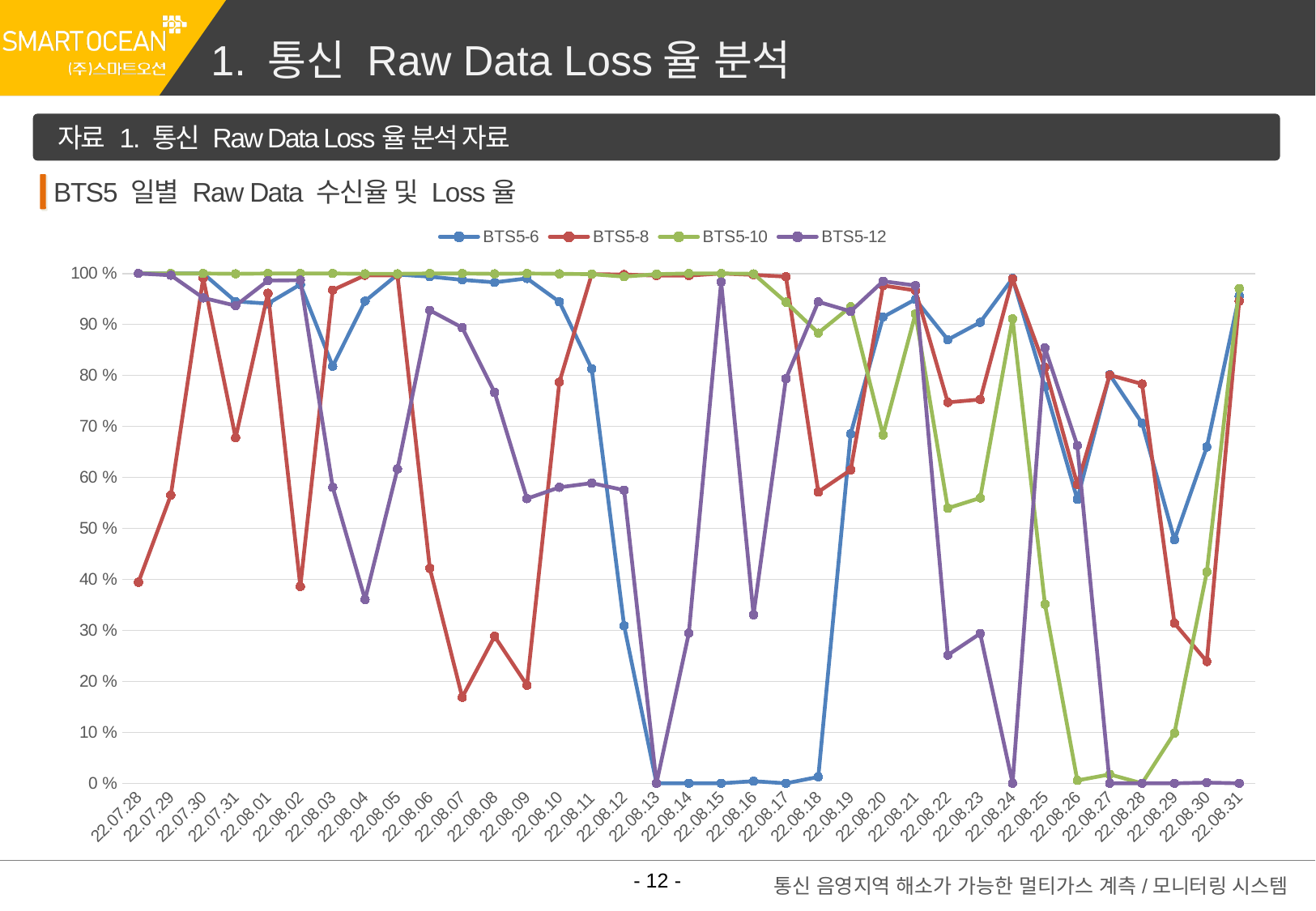

1. 통신 Raw Data Loss율 분석
자료 1. 통신 Raw Data Loss율 분석 자료
BTS5 일별 Raw Data 수신율 및 Loss율

### Chart

| Category | BTS5-6 | BTS5-8 | BTS5-10 | BTS5-12 |
|---|---|---|---|---|
| 22.07.28 | 100.0 | 39.44444444444444 | 100.0 | 100.0 |
| 22.07.29 | 100.0 | 56.52777777777778 | 100.0 | 99.65277777777777 |
| 22.07.30 | 100.0 | 99.09722222222221 | 100.0 | 95.20833333333333 |
| 22.07.31 | 94.51388888888889 | 67.77777777777777 | 99.93055555555556 | 93.68055555555556 |
| 22.08.01 | 94.09722222222221 | 96.11111111111111 | 100.0 | 98.61111111111111 |
| 22.08.02 | 97.84722222222221 | 38.61111111111111 | 100.0 | 98.68055555555556 |
| 22.08.03 | 81.80555555555556 | 96.73611111111111 | 100.0 | 58.05555555555556 |
| 22.08.04 | 94.58333333333333 | 99.65277777777777 | 99.93055555555556 | 36.041666666666664 |
| 22.08.05 | 99.79166666666666 | 99.65277777777777 | 99.93055555555556 | 61.666666666666664 |
| 22.08.06 | 99.375 | 42.15277777777778 | 100.0 | 92.77777777777777 |
| 22.08.07 | 98.75 | 16.875 | 100.0 | 89.375 |
| 22.08.08 | 98.26388888888889 | 28.819444444444443 | 99.93055555555556 | 76.66666666666667 |
| 22.08.09 | 99.02777777777777 | 19.23611111111111 | 100.0 | 55.83333333333333 |
| 22.08.10 | 94.44444444444444 | 78.68055555555556 | 99.93055555555556 | 58.05555555555556 |
| 22.08.11 | 81.31944444444444 | 99.86111111111111 | 99.86111111111111 | 58.888888888888886 |
| 22.08.12 | 30.90277777777778 | 99.79166666666666 | 99.375 | 57.5 |
| 22.08.13 | 0.0 | 99.58333333333333 | 99.86111111111111 | 0.0 |
| 22.08.14 | 0.0 | 99.58333333333333 | 100.0 | 29.444444444444443 |
| 22.08.15 | 0.0 | 100.0 | 100.0 | 98.33333333333333 |
| 22.08.16 | 0.41666666666666663 | 99.72222222222221 | 99.93055555555556 | 33.05555555555556 |
| 22.08.17 | 0.0 | 99.375 | 94.375 | 79.375 |
| 22.08.18 | 1.25 | 57.15277777777778 | 88.33333333333333 | 94.44444444444444 |
| 22.08.19 | 68.54166666666667 | 61.45833333333333 | 93.47222222222221 | 92.56944444444444 |
| 22.08.20 | 91.45833333333333 | 97.63888888888889 | 68.33333333333333 | 98.47222222222221 |
| 22.08.21 | 94.93055555555556 | 96.66666666666666 | 92.08333333333333 | 97.63888888888889 |
| 22.08.22 | 87.01388888888889 | 74.72222222222221 | 53.95833333333333 | 25.13888888888889 |
| 22.08.23 | 90.41666666666667 | 75.27777777777777 | 55.97222222222222 | 29.375 |
| 22.08.24 | 99.02777777777777 | 98.95833333333333 | 91.11111111111111 | 0.0 |
| 22.08.25 | 77.77777777777777 | 81.59722222222221 | 35.138888888888886 | 85.41666666666667 |
| 22.08.26 | 55.69444444444444 | 58.61111111111111 | 0.5555555555555556 | 66.25 |
| 22.08.27 | 80.13888888888889 | 80.06944444444444 | 1.7361111111111112 | 0.0 |
| 22.08.28 | 70.625 | 78.33333333333333 | 0.0 | 0.0 |
| 22.08.29 | 47.77777777777778 | 31.38888888888889 | 9.86111111111111 | 0.0 |
| 22.08.30 | 65.97222222222221 | 23.88888888888889 | 41.458333333333336 | 0.1388888888888889 |
| 22.08.31 | 95.58823529411765 | 94.6078431372549 | 97.05882352941177 | 0.0 |